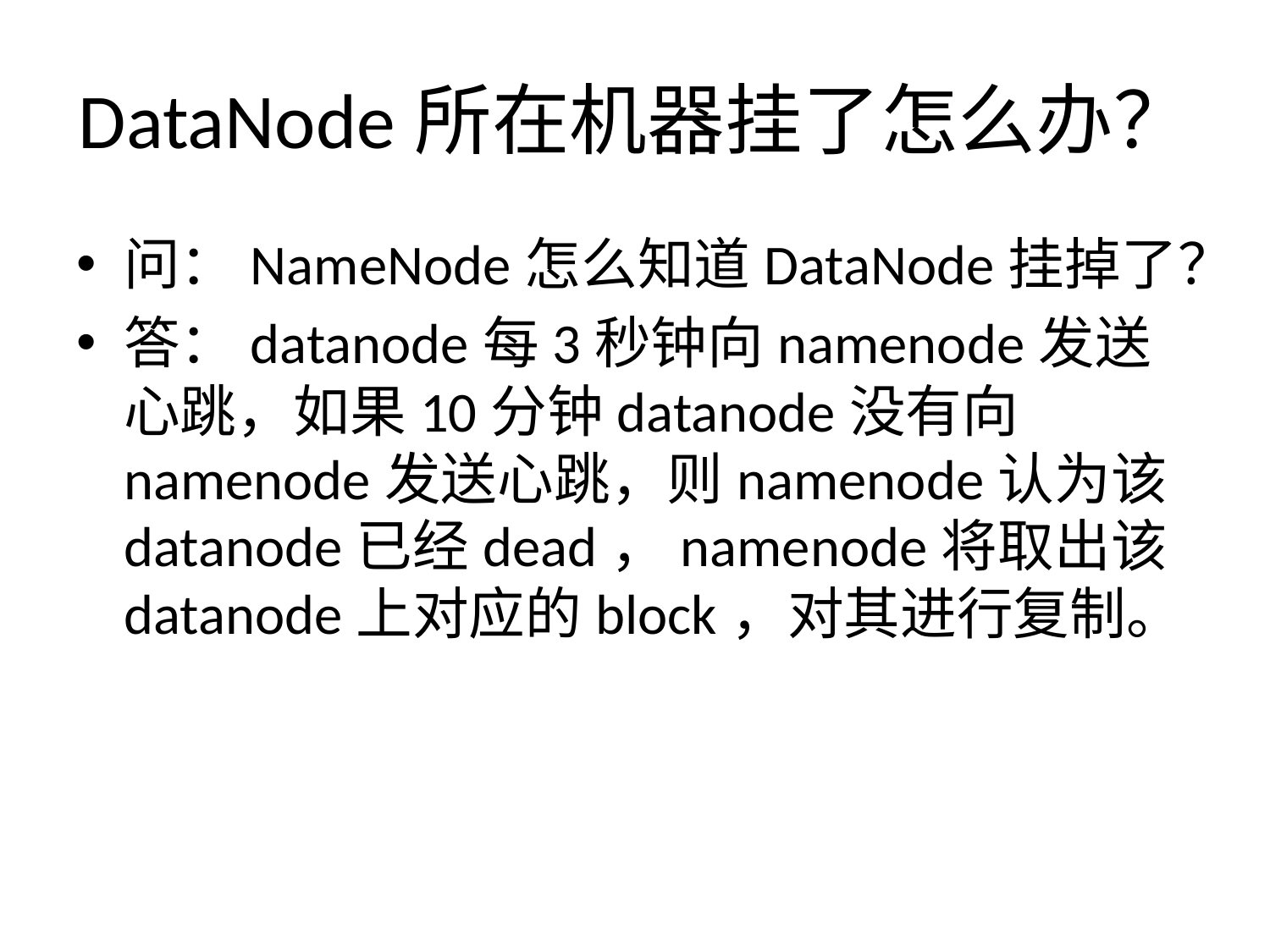

# DataNode所在机器挂了怎么办？
问：NameNode怎么知道DataNode挂掉了？
答：datanode每3秒钟向namenode发送心跳，如果10分钟datanode没有向namenode发送心跳，则namenode认为该datanode已经dead，namenode将取出该datanode上对应的block，对其进行复制。